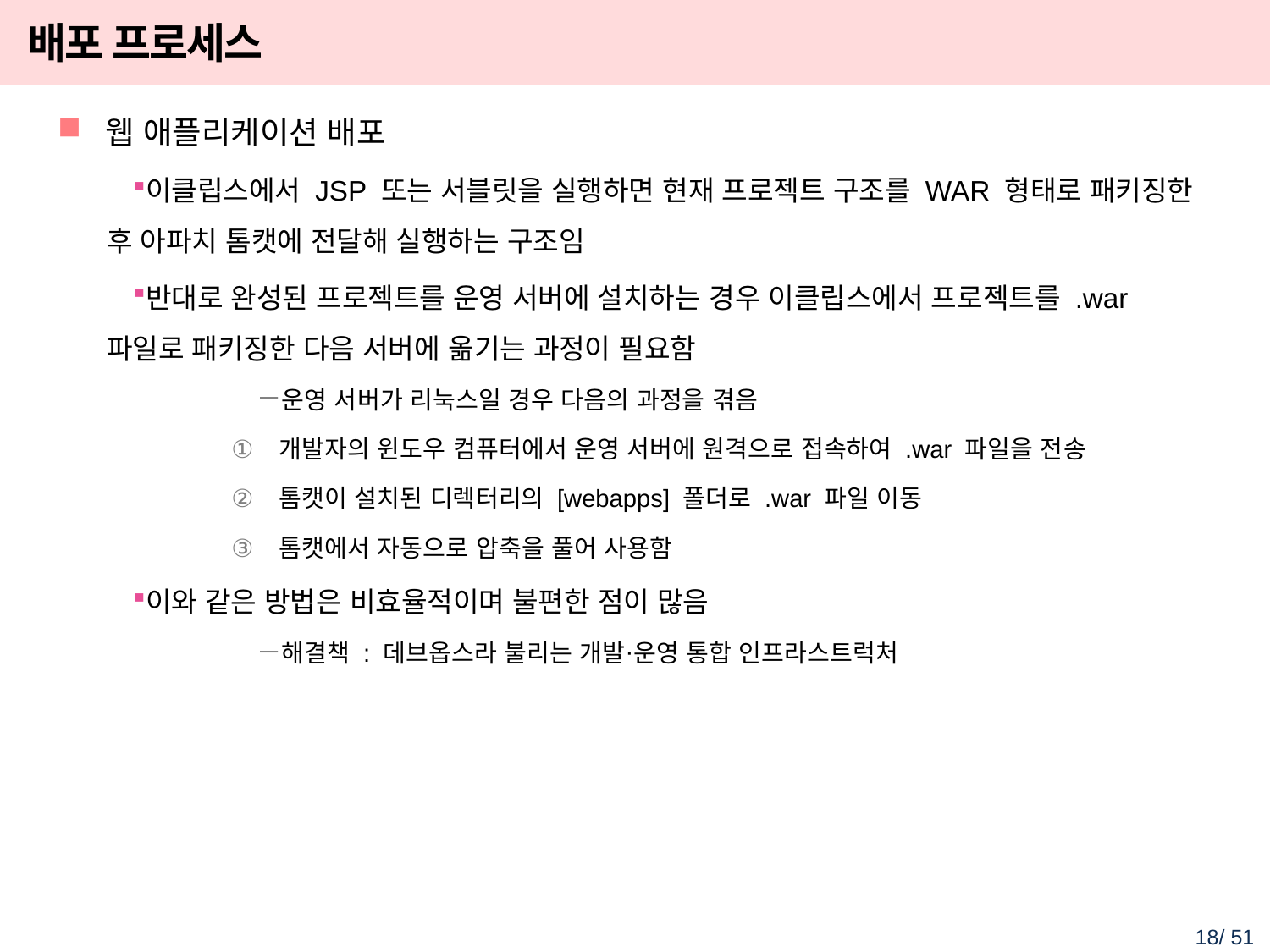

# 배포 프로세스
웹 애플리케이션 배포
이클립스에서 JSP 또는 서블릿을 실행하면 현재 프로젝트 구조를 WAR 형태로 패키징한 후 아파치 톰캣에 전달해 실행하는 구조임
반대로 완성된 프로젝트를 운영 서버에 설치하는 경우 이클립스에서 프로젝트를 .war 파일로 패키징한 다음 서버에 옮기는 과정이 필요함
운영 서버가 리눅스일 경우 다음의 과정을 겪음
개발자의 윈도우 컴퓨터에서 운영 서버에 원격으로 접속하여 .war 파일을 전송
톰캣이 설치된 디렉터리의 [webapps] 폴더로 .war 파일 이동
톰캣에서 자동으로 압축을 풀어 사용함
이와 같은 방법은 비효율적이며 불편한 점이 많음
해결책 : 데브옵스라 불리는 개발⋅운영 통합 인프라스트럭처